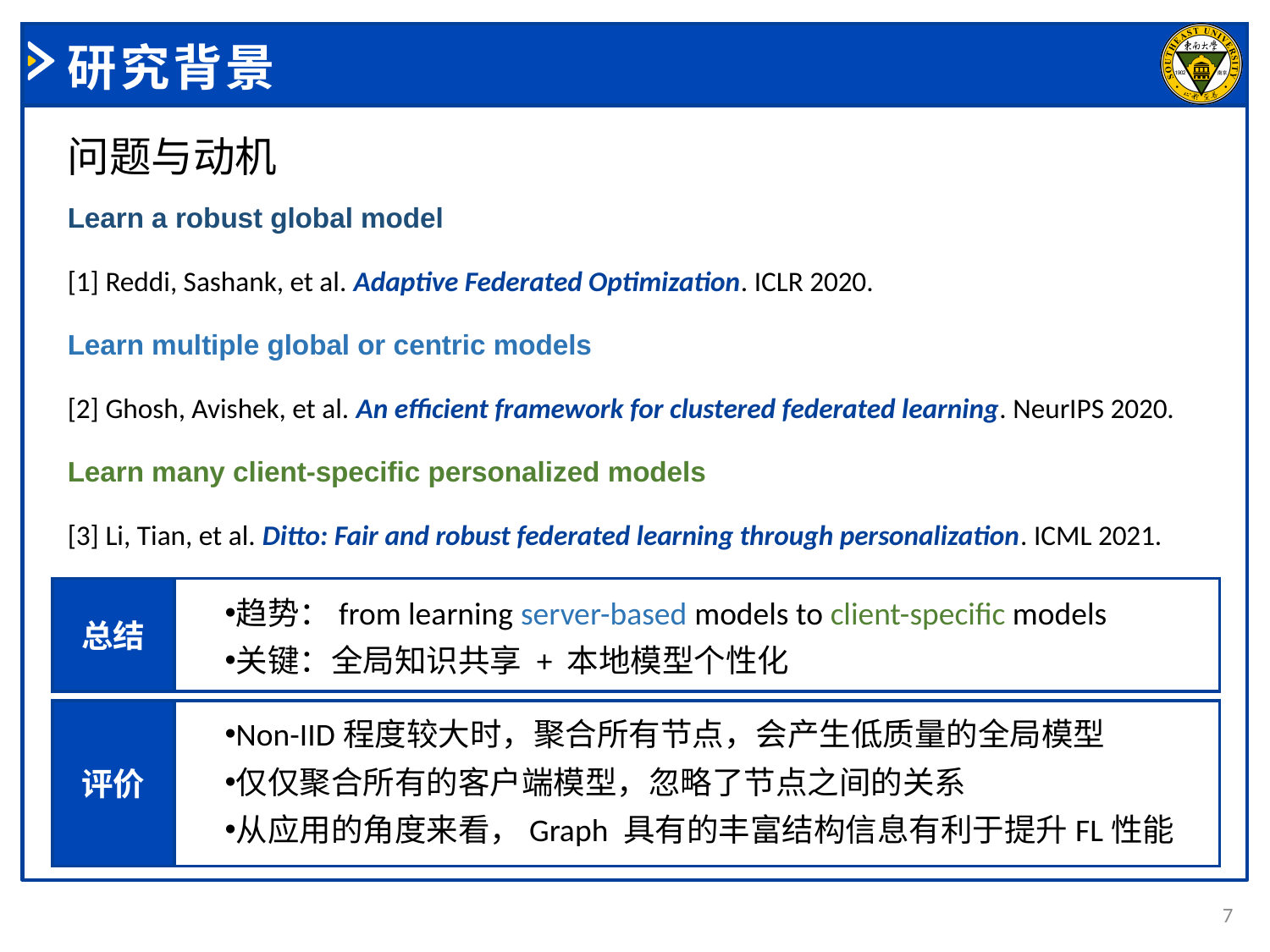

# 研究背景
问题与动机
Learn a robust global model
[1] Reddi, Sashank, et al. Adaptive Federated Optimization. ICLR 2020.
Learn multiple global or centric models
[2] Ghosh, Avishek, et al. An efficient framework for clustered federated learning. NeurIPS 2020.
Learn many client-specific personalized models
[3] Li, Tian, et al. Ditto: Fair and robust federated learning through personalization. ICML 2021.
趋势：from learning server-based models to client-speciﬁc models
关键：全局知识共享 + 本地模型个性化
总结

Non-IID程度较大时，聚合所有节点，会产生低质量的全局模型
仅仅聚合所有的客户端模型，忽略了节点之间的关系
从应用的角度来看，Graph 具有的丰富结构信息有利于提升FL性能
评价

7